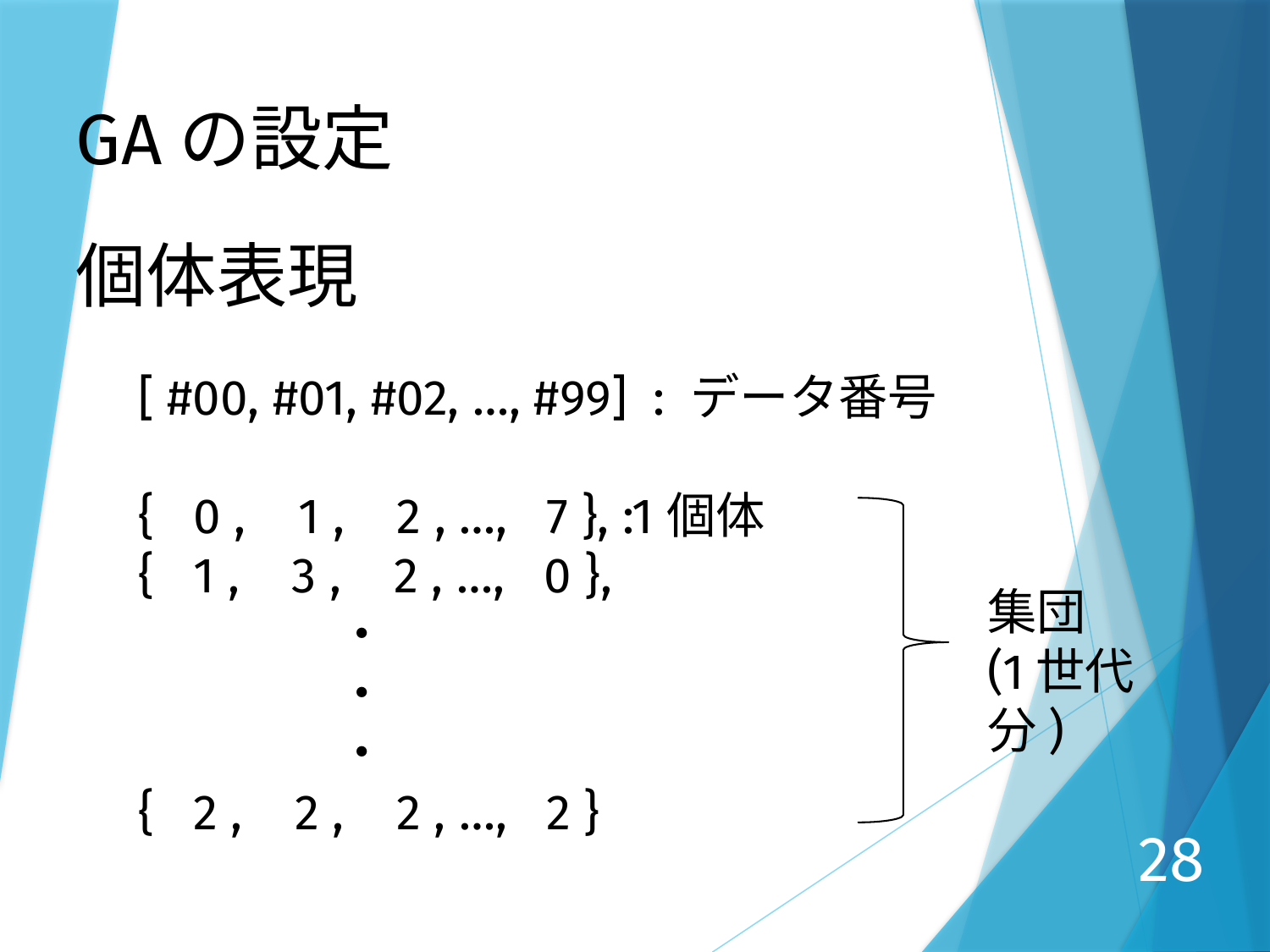

GAの設定
個体表現

[ #00, #01, #02, …, #99]  : データ番号

{   0 ,    1 ,    2 , …,   7 }, :1個体
{   1 ,    3 ,    2 , …,   0 },
                 ・
                 ・
                 ・
{   2 ,    2 ,    2 , …,   2 }

集団
(1世代分)
28